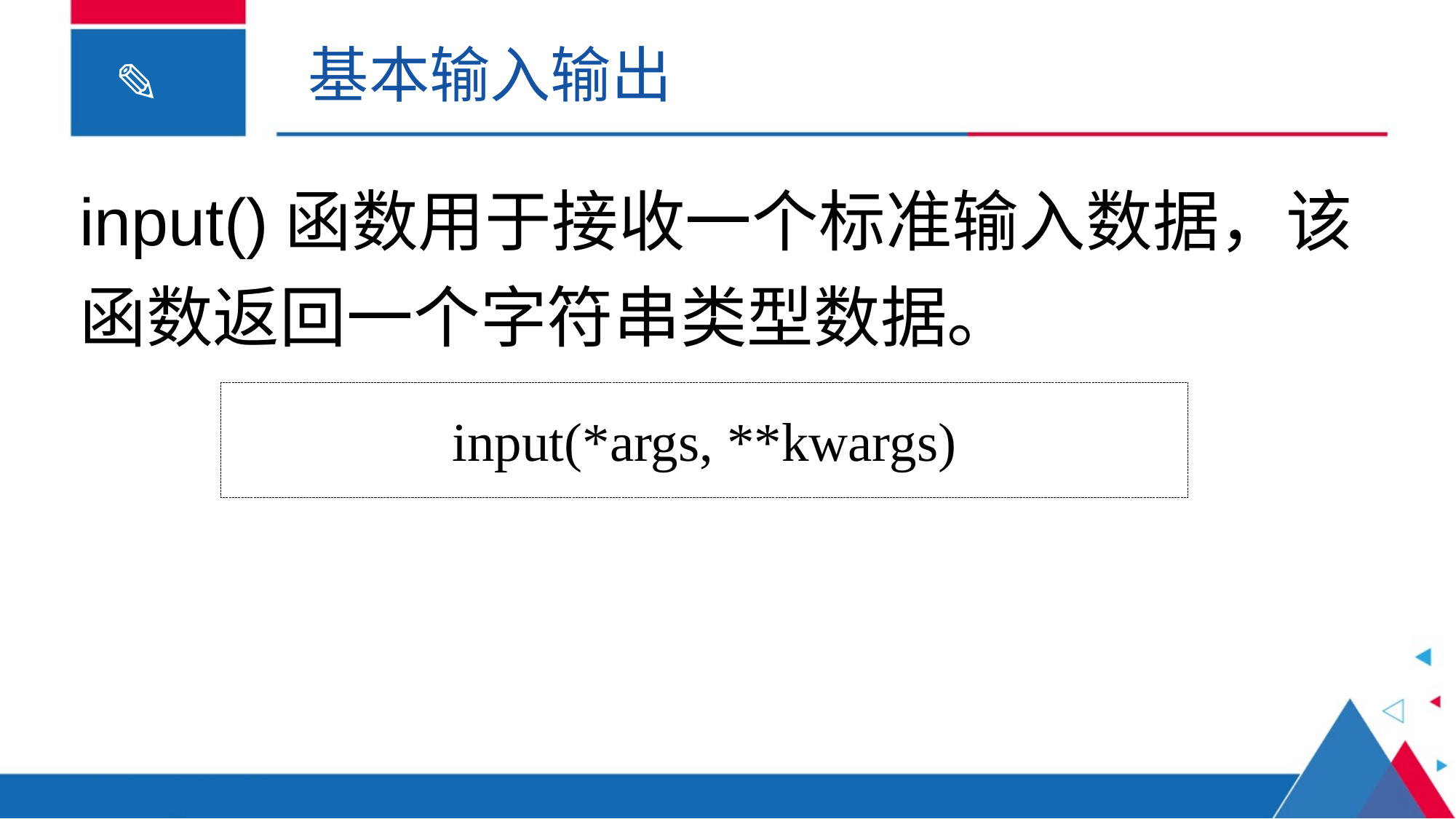

基本输入输出
input()函数用于接收一个标准输入数据，该函数返回一个字符串类型数据。

input(*args, **kwargs)